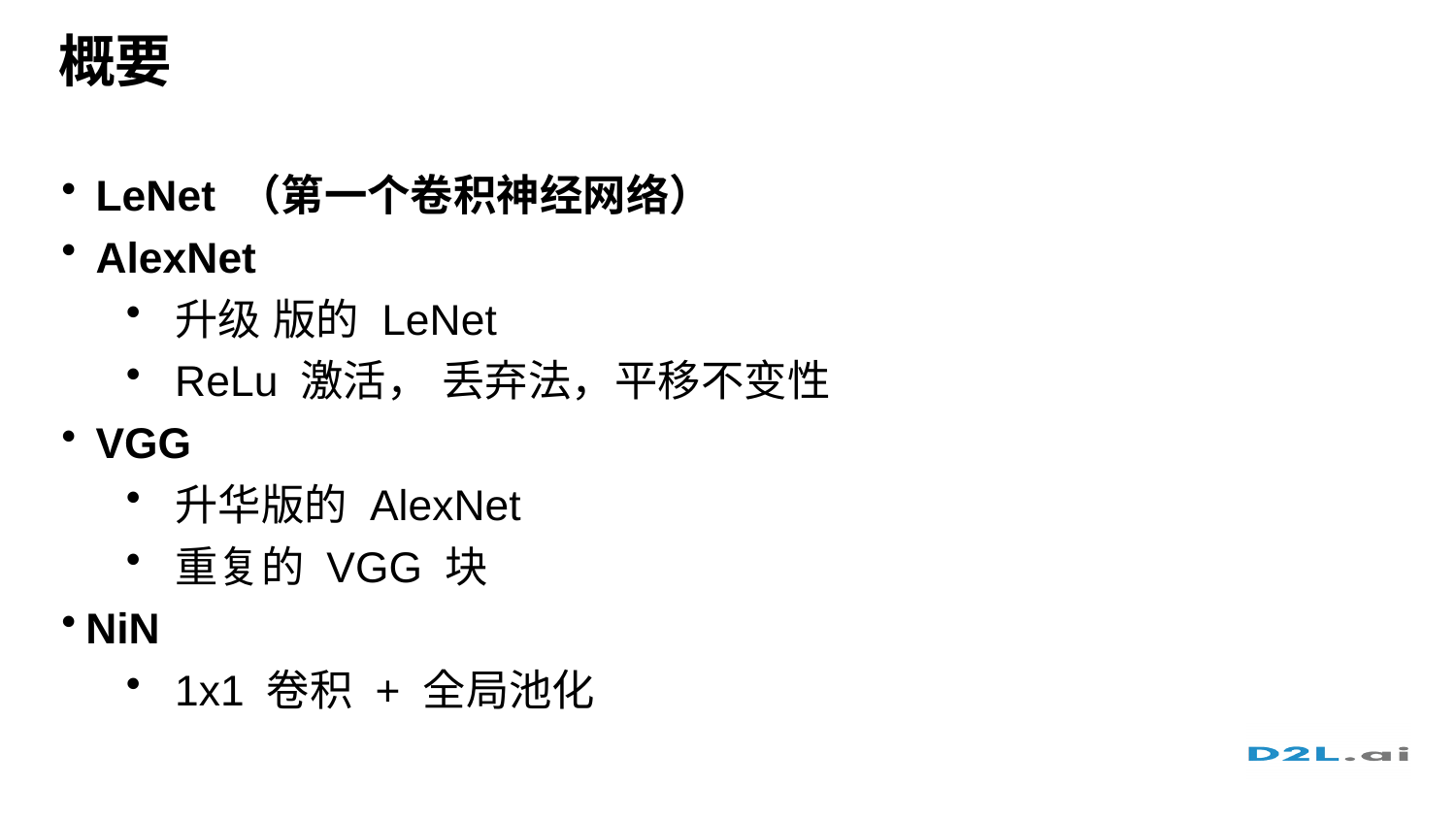

# 概要
LeNet （第一个卷积神经网络）
AlexNet
升级 版的 LeNet
ReLu 激活， 丢弃法，平移不变性
VGG
升华版的 AlexNet
重复的 VGG 块
NiN
1x1 卷积 + 全局池化